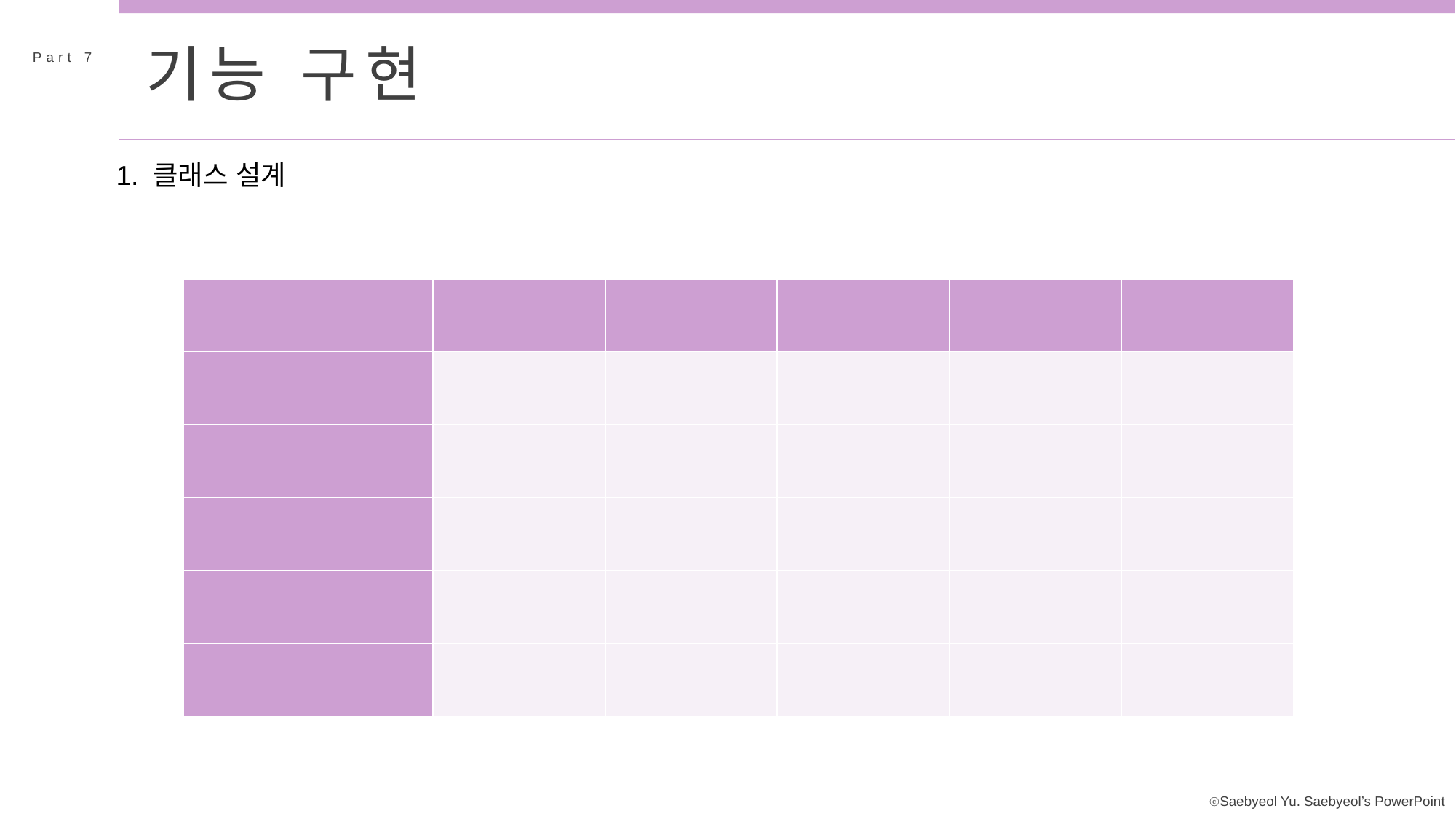

기능 구현
Part 7
1. 클래스 설계
|  |  |  |  |  |  |
| --- | --- | --- | --- | --- | --- |
|  |  |  |  |  |  |
|  |  |  |  |  |  |
|  |  |  |  |  |  |
|  |  |  |  |  |  |
|  |  |  |  |  |  |